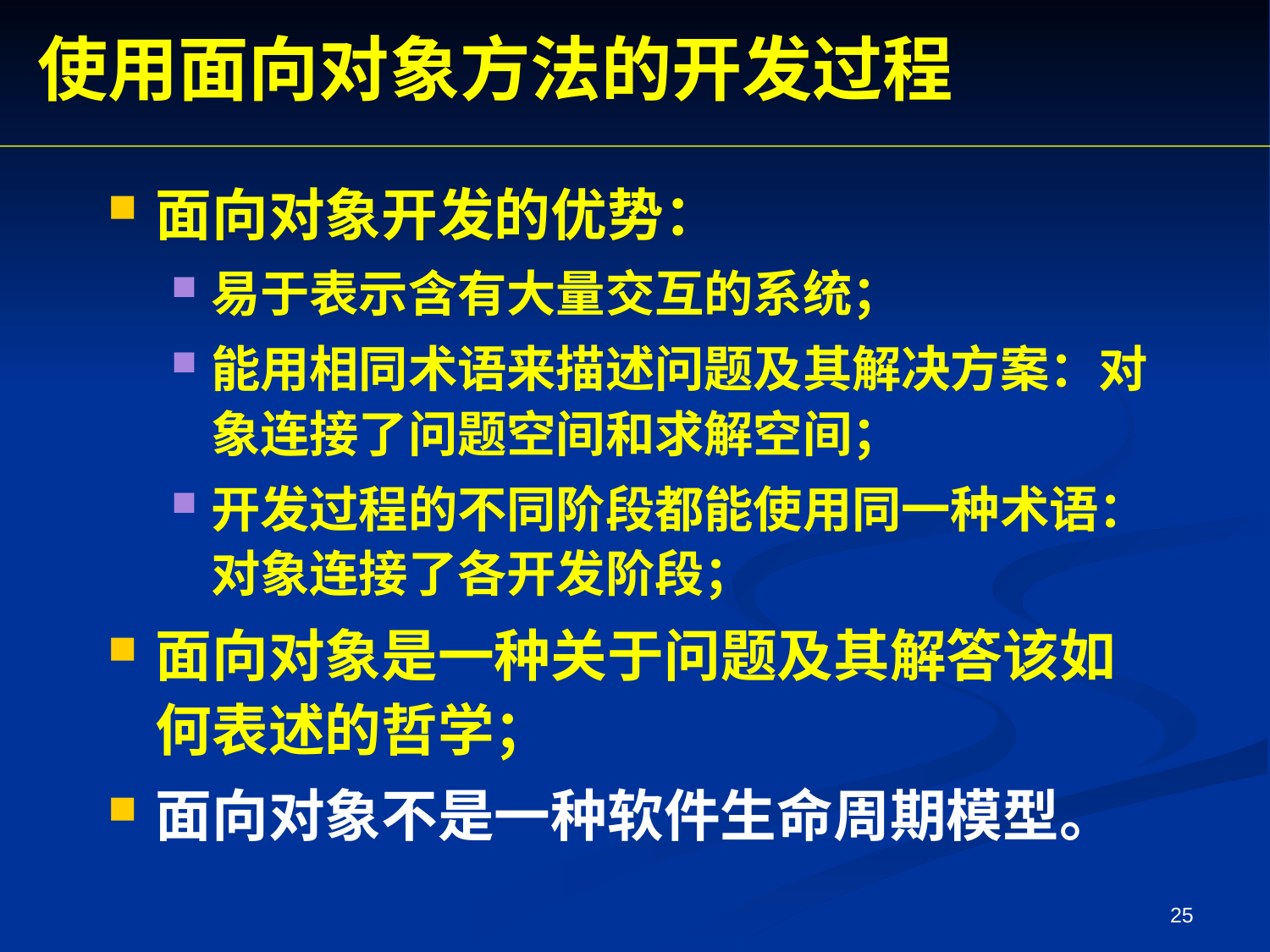

使用面向对象方法的开发过程

面向对象开发的优势：
易于表示含有大量交互的系统；
能用相同术语来描述问题及其解决方案：对象连接了问题空间和求解空间；
开发过程的不同阶段都能使用同一种术语：对象连接了各开发阶段；
面向对象是一种关于问题及其解答该如何表述的哲学；
面向对象不是一种软件生命周期模型。
25